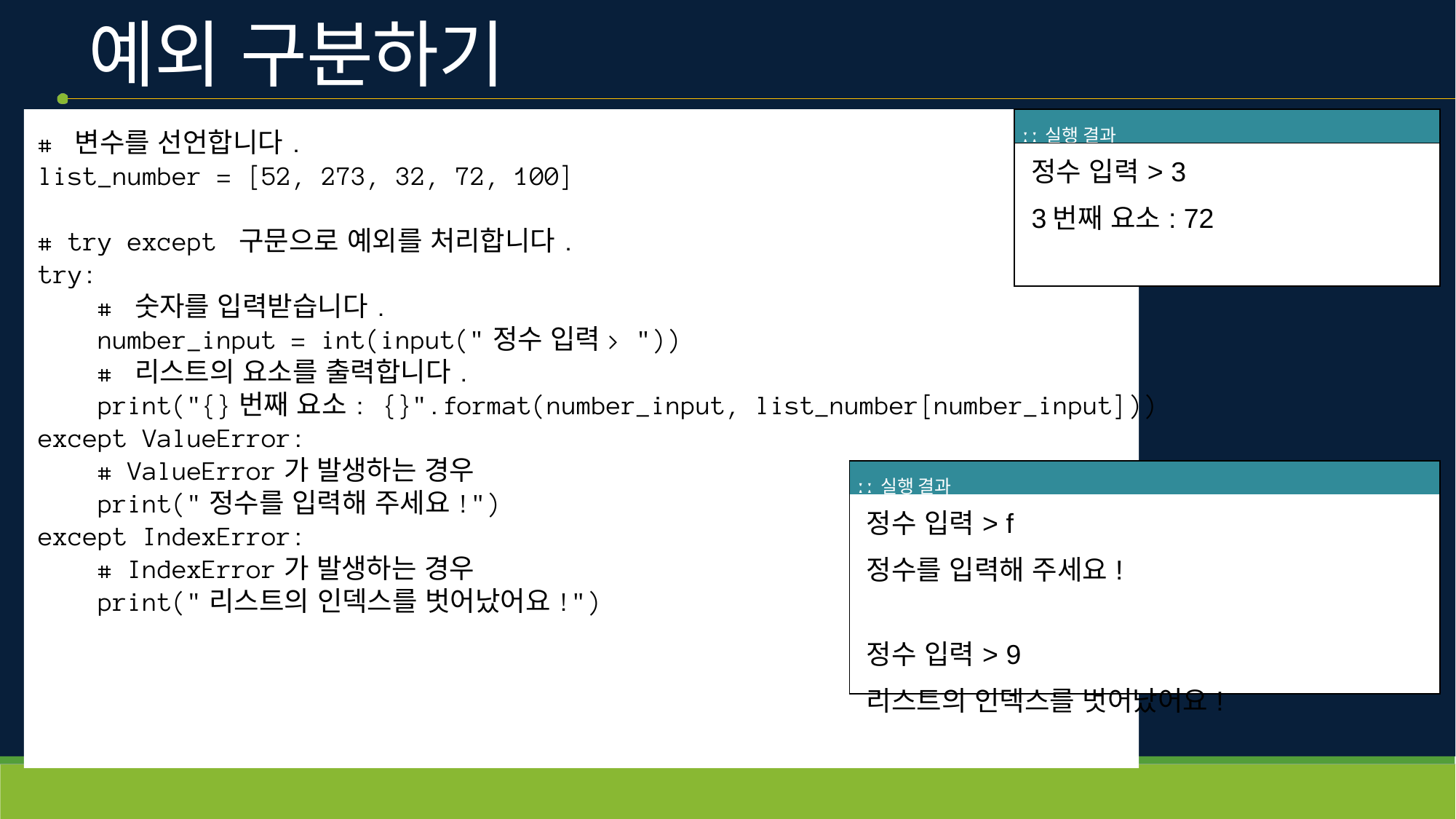

# 예외 구분하기

# 변수를 선언합니다.
list_number = [52, 273, 32, 72, 100]
# try except 구문으로 예외를 처리합니다.
try:
    # 숫자를 입력받습니다.
    number_input = int(input("정수 입력> "))
    # 리스트의 요소를 출력합니다.
    print("{}번째 요소: {}".format(number_input, list_number[number_input]))
except ValueError:
    # ValueError가 발생하는 경우
    print("정수를 입력해 주세요!")
except IndexError:
    # IndexError가 발생하는 경우
    print("리스트의 인덱스를 벗어났어요!")

| ː ː 실행 결과 |
| --- |
| 정수 입력> 3 3번째 요소: 72 |

| ː ː 실행 결과 |
| --- |
| 정수 입력> f 정수를 입력해 주세요! 정수 입력> 9 리스트의 인덱스를 벗어났어요! |